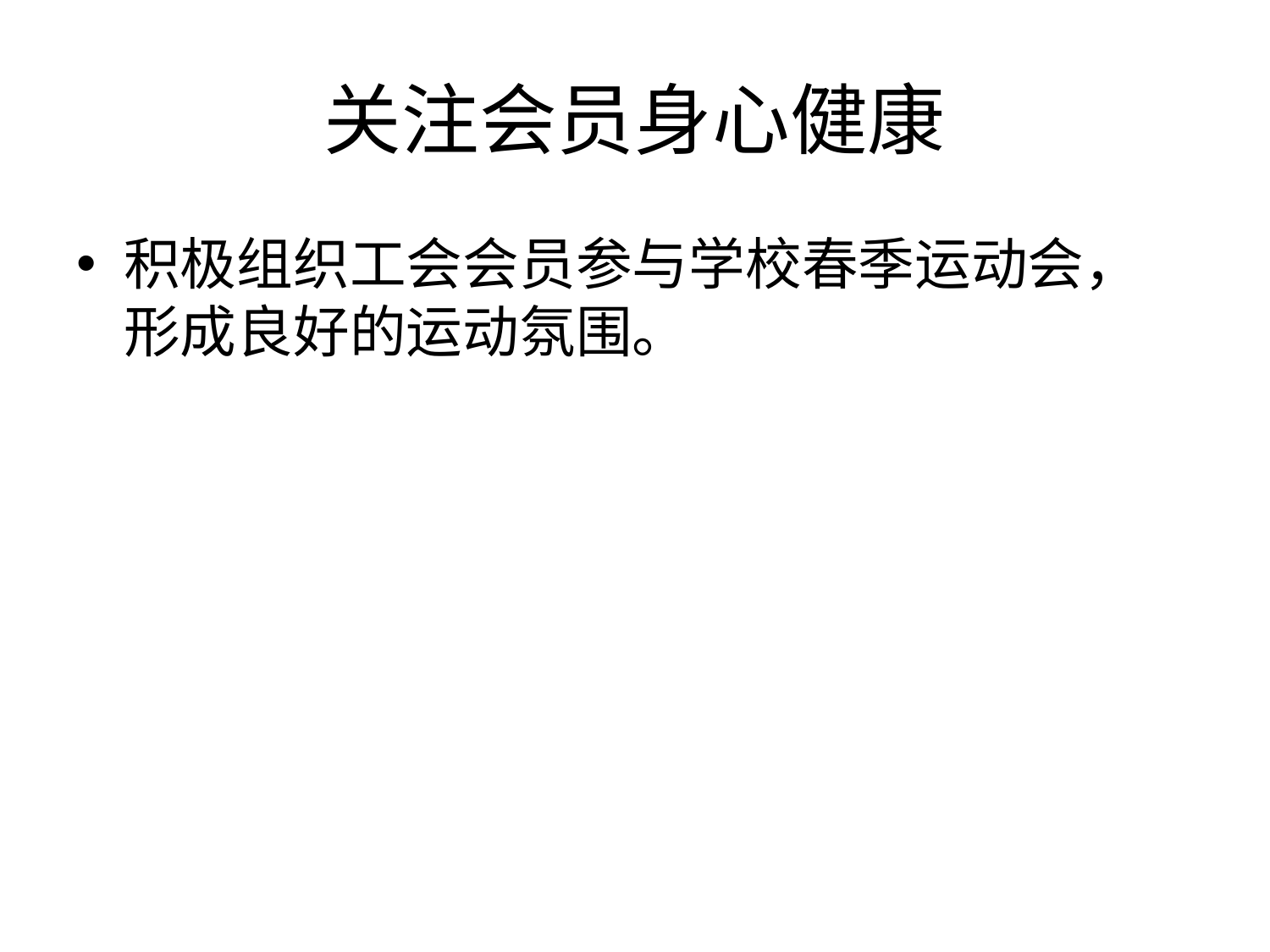

# 关注会员身心健康
积极组织工会会员参与学校春季运动会，形成良好的运动氛围。